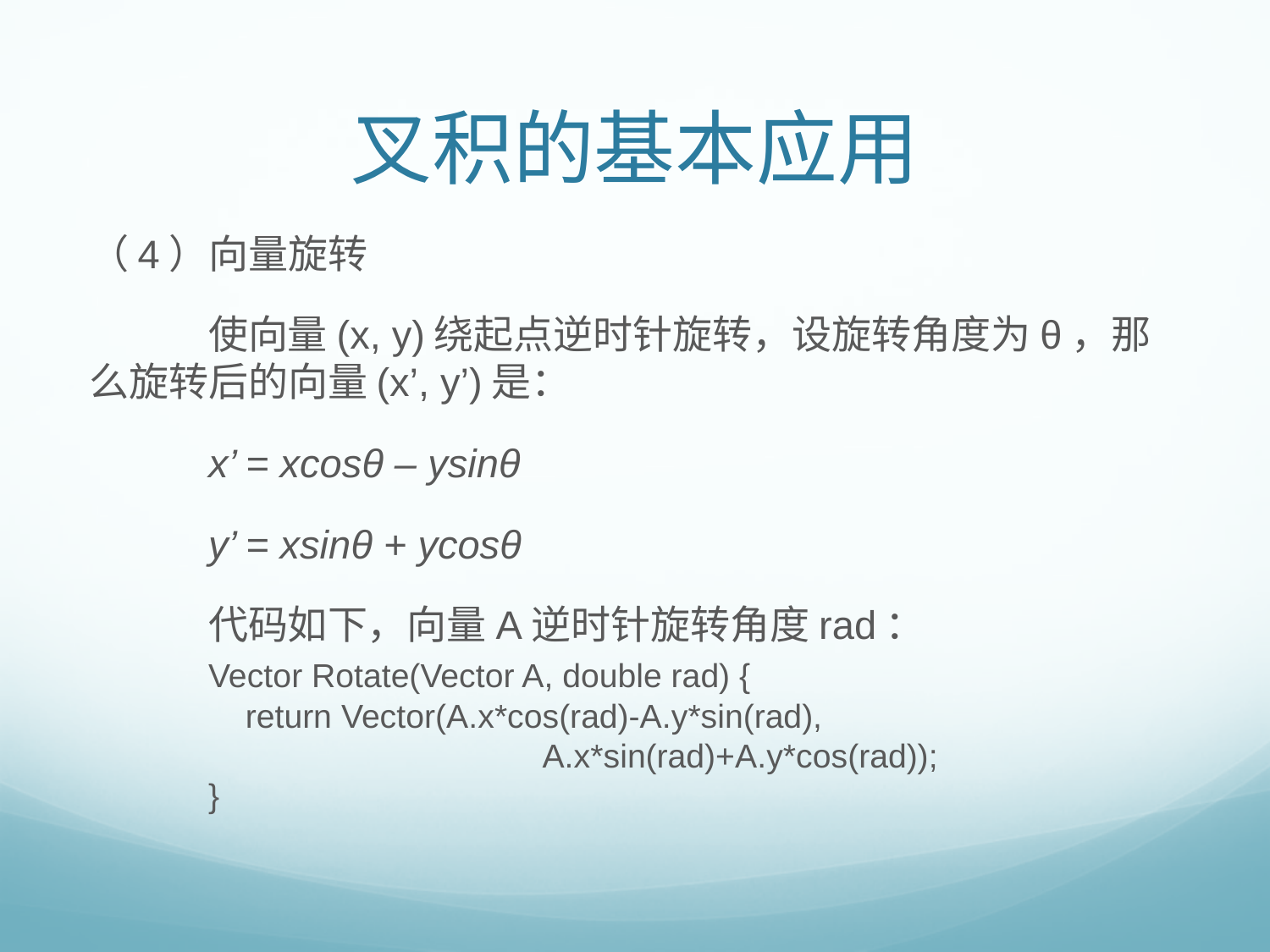

# 叉积的基本应用
（4）向量旋转
	使向量(x, y)绕起点逆时针旋转，设旋转角度为θ，那么旋转后的向量(x’, y’)是：
	x’ = xcosθ – ysinθ
	y’ = xsinθ + ycosθ
	代码如下，向量A逆时针旋转角度rad：
	Vector Rotate(Vector A, double rad) {
	    return Vector(A.x*cos(rad)-A.y*sin(rad),
                                                 A.x*sin(rad)+A.y*cos(rad));
	}